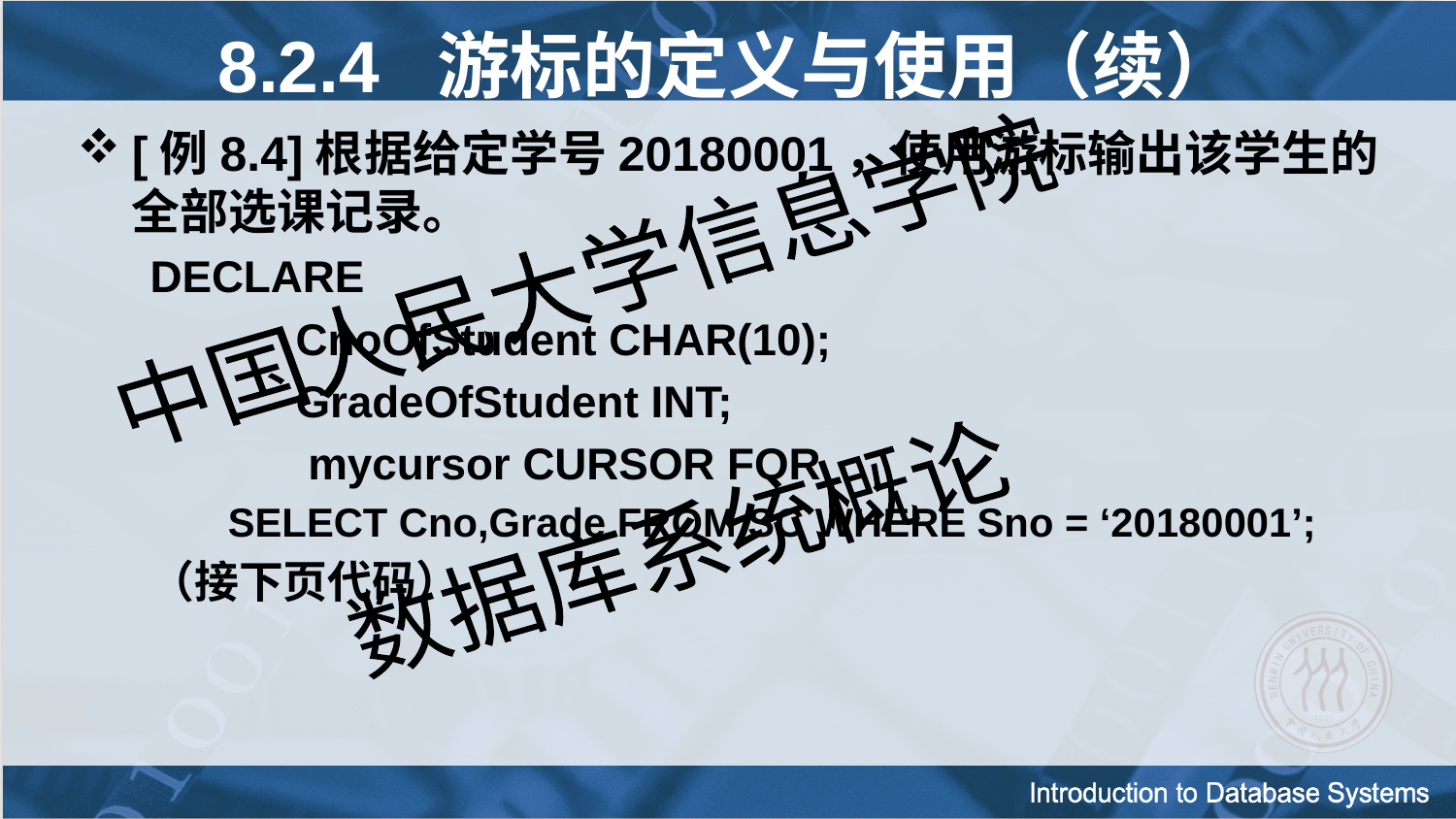

8.2.4  游标的定义与使用（续）
[例8.4]根据给定学号20180001，使用游标输出该学生的全部选课记录。
DECLARE
	CnoOfStudent CHAR(10);
	GradeOfStudent INT;
	 mycursor CURSOR FOR
       SELECT Cno,Grade FROM SC WHERE Sno = ‘20180001’;
（接下页代码）